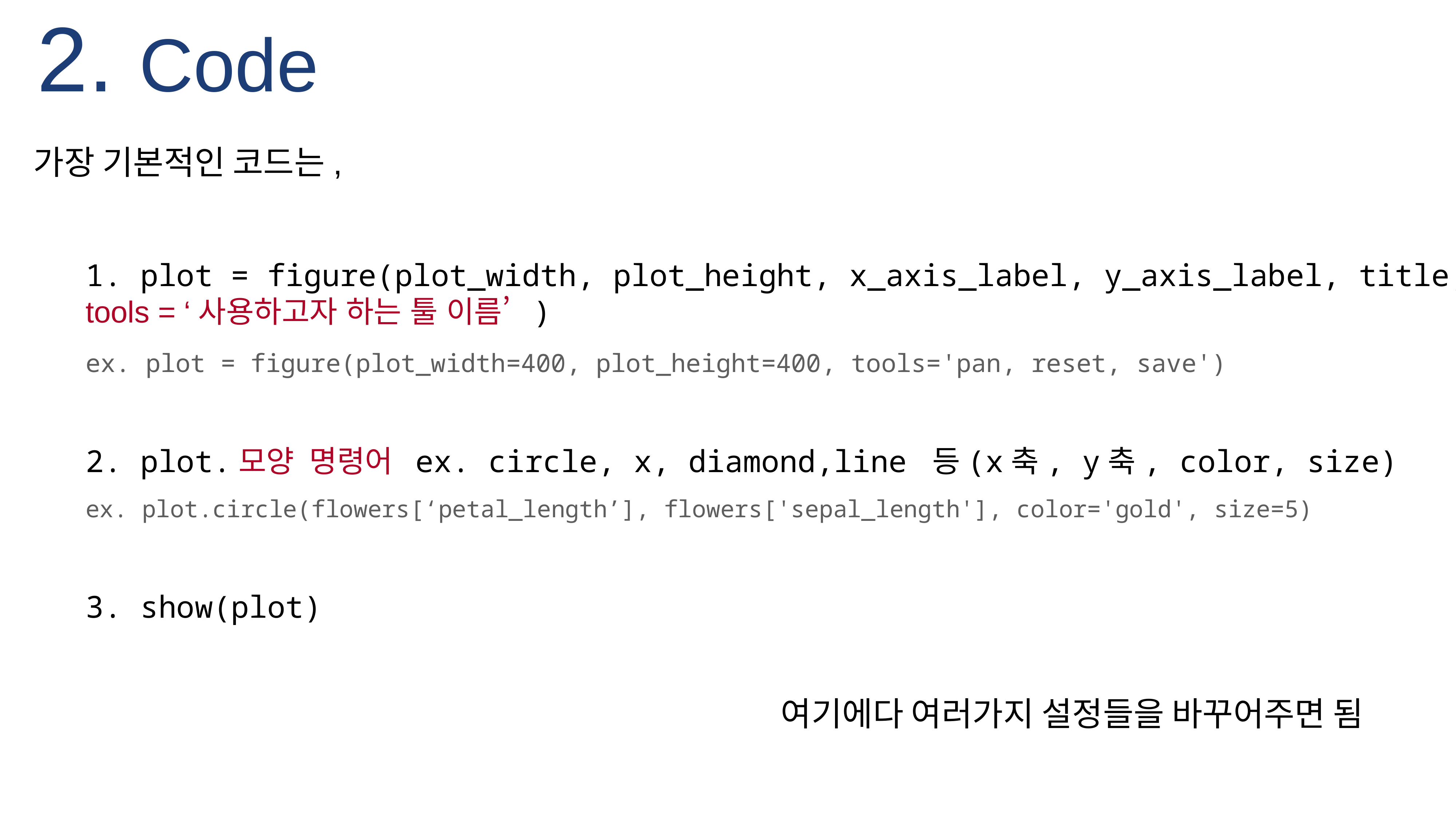

# 2. Code
가장 기본적인 코드는,
1. plot = figure(plot_width, plot_height, x_axis_label, y_axis_label, title,…,
tools = ‘사용하고자 하는 툴 이름’ )
ex. plot = figure(plot_width=400, plot_height=400, tools='pan, reset, save')

2. plot.모양 명령어 ex. circle, x, diamond,line 등(x축, y축, color, size)
ex. plot.circle(flowers[‘petal_length’], flowers['sepal_length'], color='gold', size=5)

3. show(plot)
여기에다 여러가지 설정들을 바꾸어주면 됨